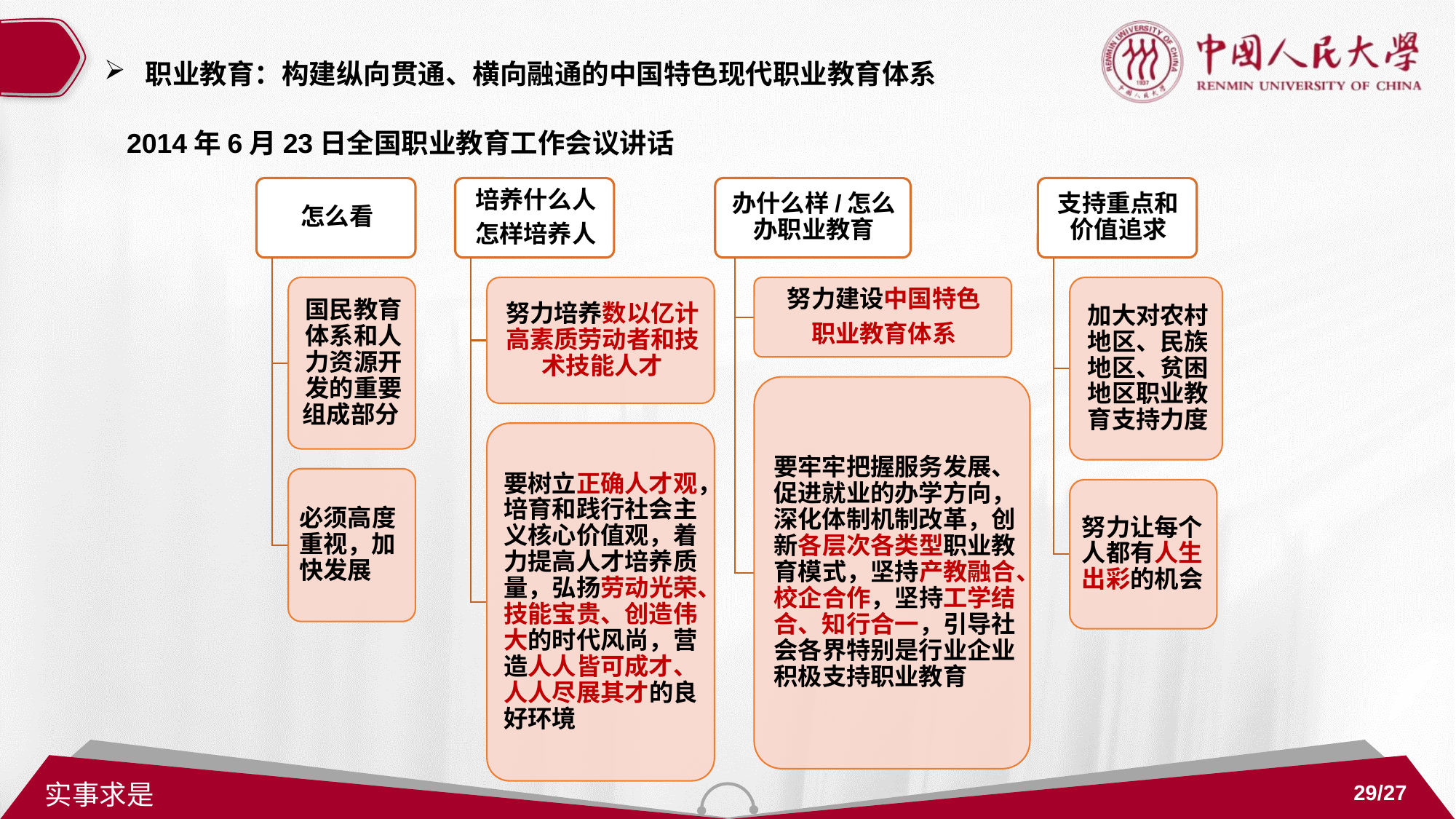

职业教育：构建纵向贯通、横向融通的中国特色现代职业教育体系
2014年6月23日全国职业教育工作会议讲话
怎么看
国民教育体系和人力资源开发的重要组成部分
必须高度重视，加快发展
培养什么人
怎样培养人
努力培养数以亿计高素质劳动者和技术技能人才
要树立正确人才观，培育和践行社会主义核心价值观，着力提高人才培养质量，弘扬劳动光荣、技能宝贵、创造伟大的时代风尚，营造人人皆可成才、人人尽展其才的良好环境
办什么样/怎么办职业教育
努力建设中国特色
职业教育体系
要牢牢把握服务发展、促进就业的办学方向，深化体制机制改革，创新各层次各类型职业教育模式，坚持产教融合、校企合作，坚持工学结合、知行合一，引导社会各界特别是行业企业积极支持职业教育
支持重点和价值追求
加大对农村地区、民族地区、贫困地区职业教育支持力度
努力让每个人都有人生出彩的机会